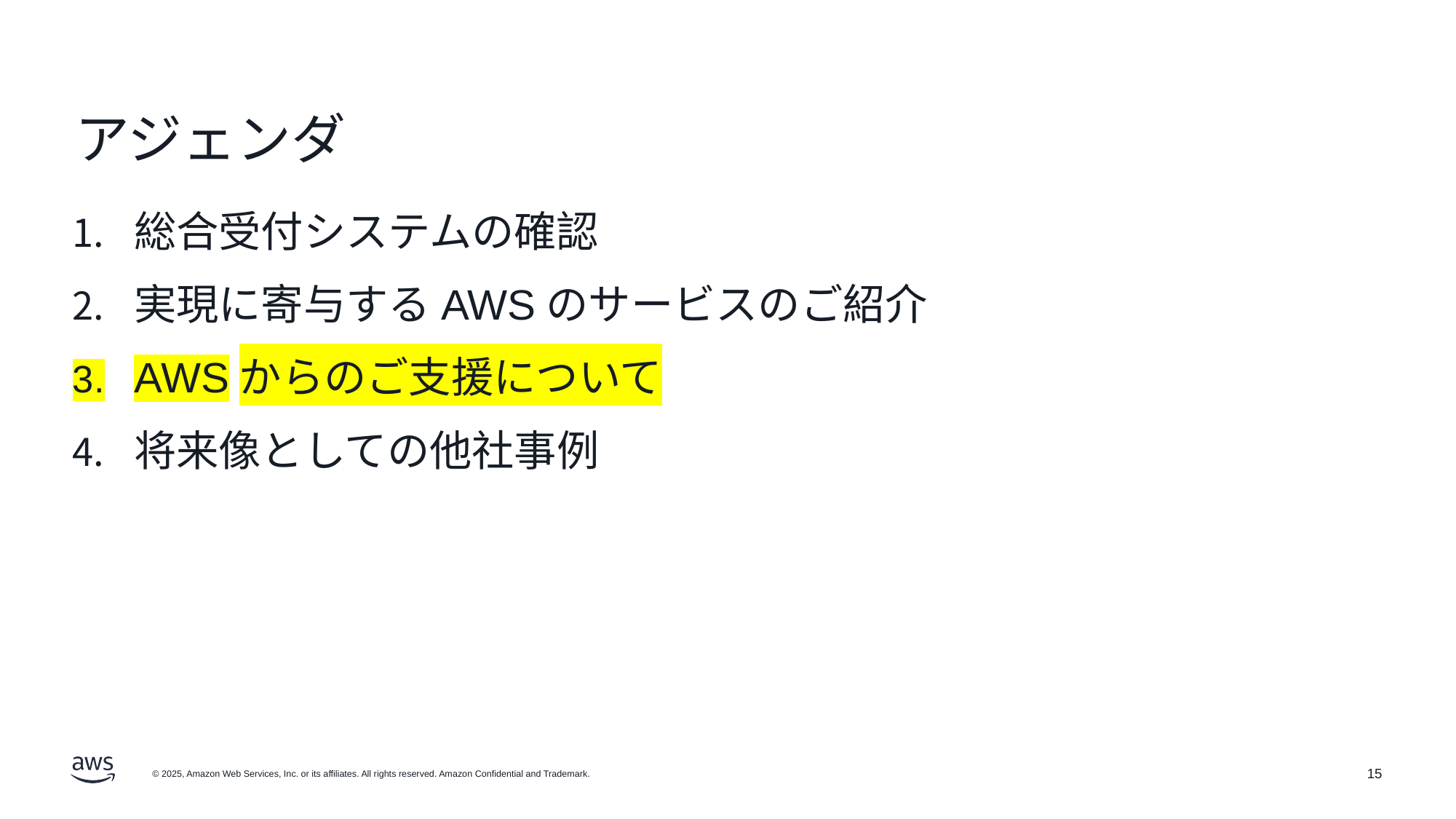

# アジェンダ
総合受付システムの確認
実現に寄与するAWSのサービスのご紹介
AWSからのご支援について
将来像としての他社事例
15